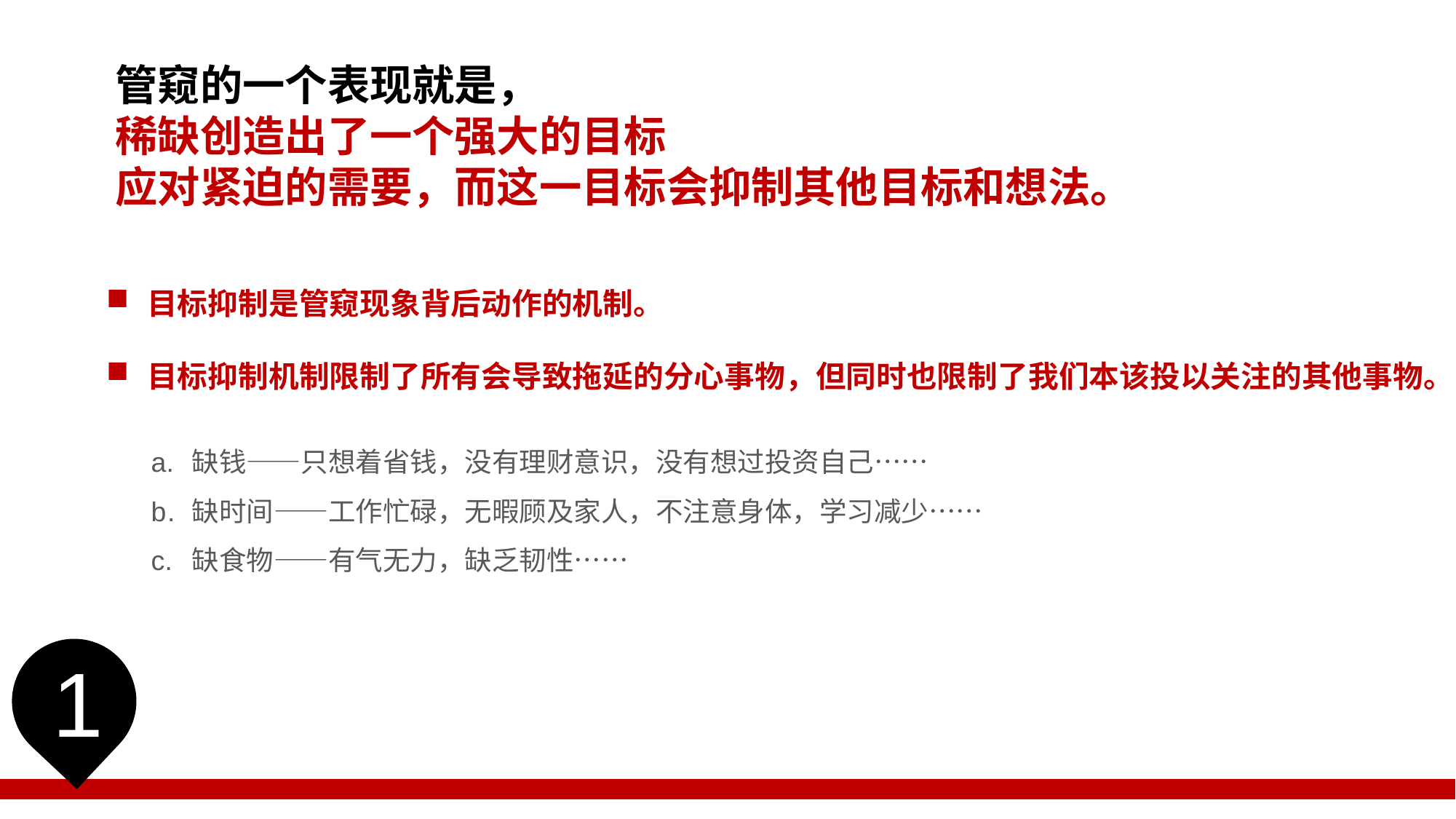

管窥的一个表现就是，
稀缺创造出了一个强大的目标
应对紧迫的需要，而这一目标会抑制其他目标和想法。

目标抑制是管窥现象背后动作的机制。

目标抑制机制限制了所有会导致拖延的分心事物，但同时也限制了我们本该投以关注的其他事物。
缺钱——只想着省钱，没有理财意识，没有想过投资自己……
缺时间——工作忙碌，无暇顾及家人，不注意身体，学习减少……
缺食物——有气无力，缺乏韧性……

1